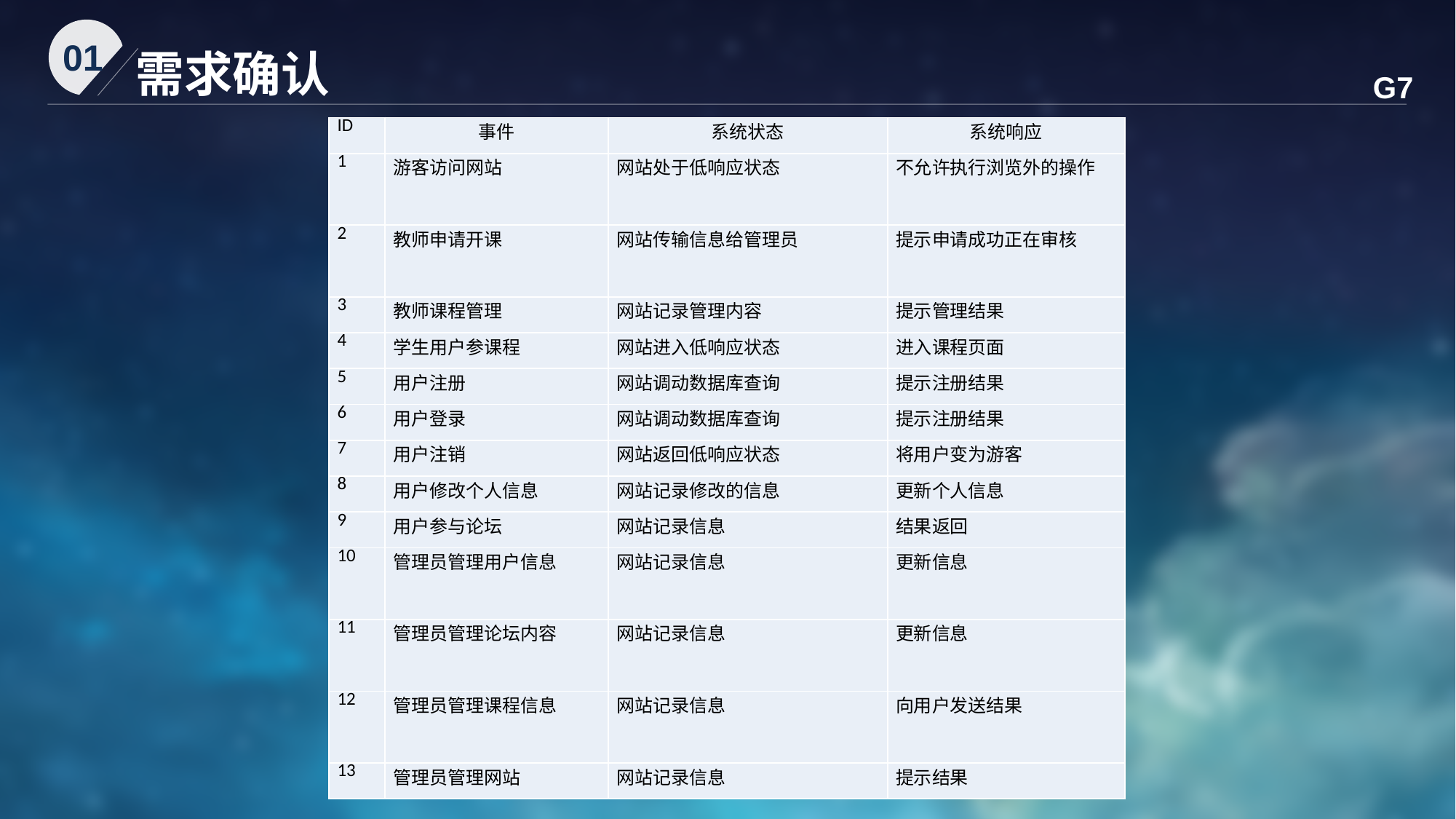

01
需求确认
G7
| ID | 事件 | 系统状态 | 系统响应 |
| --- | --- | --- | --- |
| 1 | 游客访问网站 | 网站处于低响应状态 | 不允许执行浏览外的操作 |
| 2 | 教师申请开课 | 网站传输信息给管理员 | 提示申请成功正在审核 |
| 3 | 教师课程管理 | 网站记录管理内容 | 提示管理结果 |
| 4 | 学生用户参课程 | 网站进入低响应状态 | 进入课程页面 |
| 5 | 用户注册 | 网站调动数据库查询 | 提示注册结果 |
| 6 | 用户登录 | 网站调动数据库查询 | 提示注册结果 |
| 7 | 用户注销 | 网站返回低响应状态 | 将用户变为游客 |
| 8 | 用户修改个人信息 | 网站记录修改的信息 | 更新个人信息 |
| 9 | 用户参与论坛 | 网站记录信息 | 结果返回 |
| 10 | 管理员管理用户信息 | 网站记录信息 | 更新信息 |
| 11 | 管理员管理论坛内容 | 网站记录信息 | 更新信息 |
| 12 | 管理员管理课程信息 | 网站记录信息 | 向用户发送结果 |
| 13 | 管理员管理网站 | 网站记录信息 | 提示结果 |